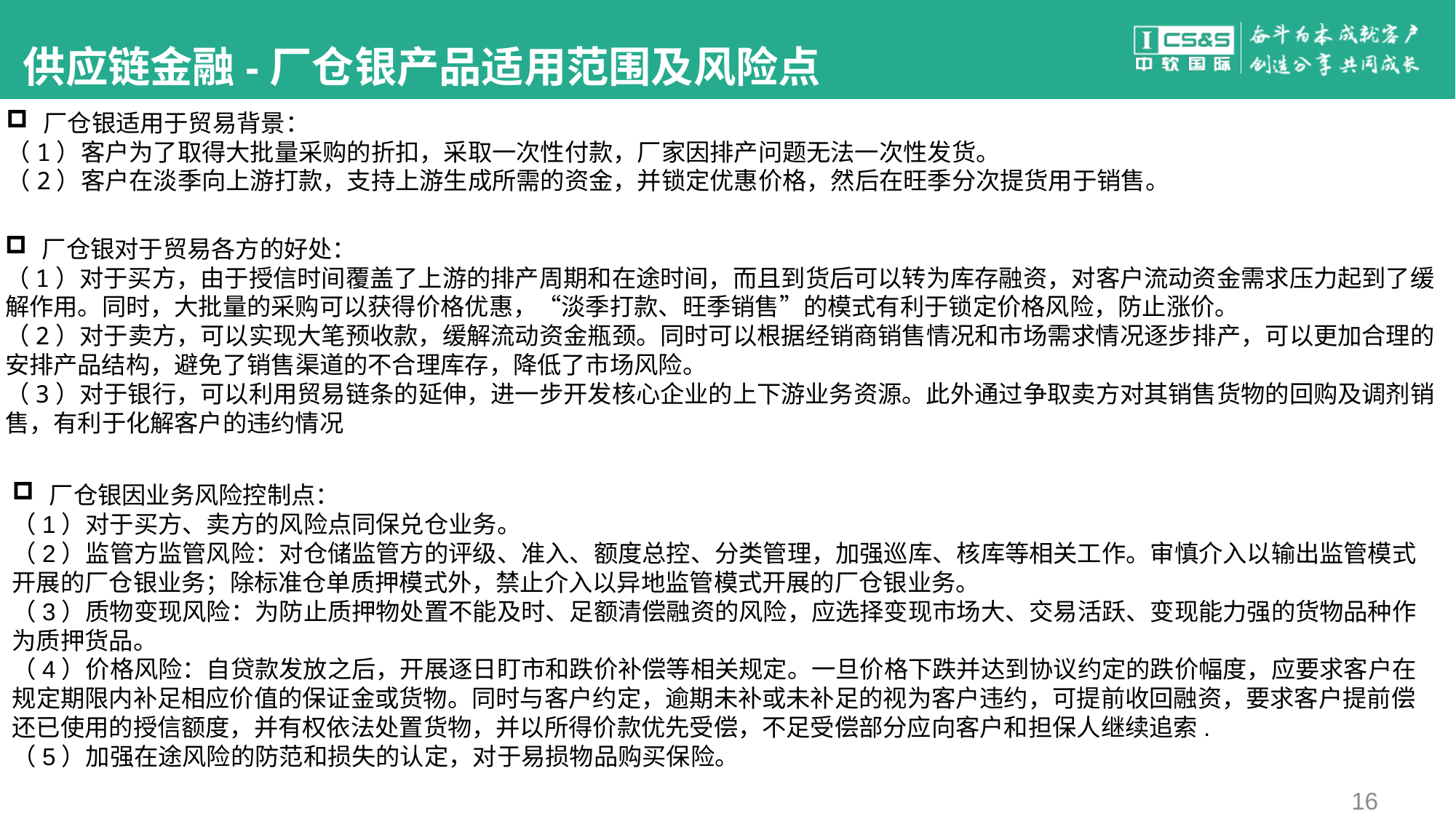

#
供应链金融-厂仓银产品适用范围及风险点
 厂仓银适用于贸易背景：
（1）客户为了取得大批量采购的折扣，采取一次性付款，厂家因排产问题无法一次性发货。
（2）客户在淡季向上游打款，支持上游生成所需的资金，并锁定优惠价格，然后在旺季分次提货用于销售。
 厂仓银对于贸易各方的好处：
（1）对于买方，由于授信时间覆盖了上游的排产周期和在途时间，而且到货后可以转为库存融资，对客户流动资金需求压力起到了缓解作用。同时，大批量的采购可以获得价格优惠，“淡季打款、旺季销售”的模式有利于锁定价格风险，防止涨价。
（2）对于卖方，可以实现大笔预收款，缓解流动资金瓶颈。同时可以根据经销商销售情况和市场需求情况逐步排产，可以更加合理的安排产品结构，避免了销售渠道的不合理库存，降低了市场风险。
（3）对于银行，可以利用贸易链条的延伸，进一步开发核心企业的上下游业务资源。此外通过争取卖方对其销售货物的回购及调剂销售，有利于化解客户的违约情况
 厂仓银因业务风险控制点：
（1）对于买方、卖方的风险点同保兑仓业务。
（2）监管方监管风险：对仓储监管方的评级、准入、额度总控、分类管理，加强巡库、核库等相关工作。审慎介入以输出监管模式开展的厂仓银业务；除标准仓单质押模式外，禁止介入以异地监管模式开展的厂仓银业务。
（3）质物变现风险：为防止质押物处置不能及时、足额清偿融资的风险，应选择变现市场大、交易活跃、变现能力强的货物品种作为质押货品。
（4）价格风险：自贷款发放之后，开展逐日盯市和跌价补偿等相关规定。一旦价格下跌并达到协议约定的跌价幅度，应要求客户在规定期限内补足相应价值的保证金或货物。同时与客户约定，逾期未补或未补足的视为客户违约，可提前收回融资，要求客户提前偿还已使用的授信额度，并有权依法处置货物，并以所得价款优先受偿，不足受偿部分应向客户和担保人继续追索.
（5）加强在途风险的防范和损失的认定，对于易损物品购买保险。
16